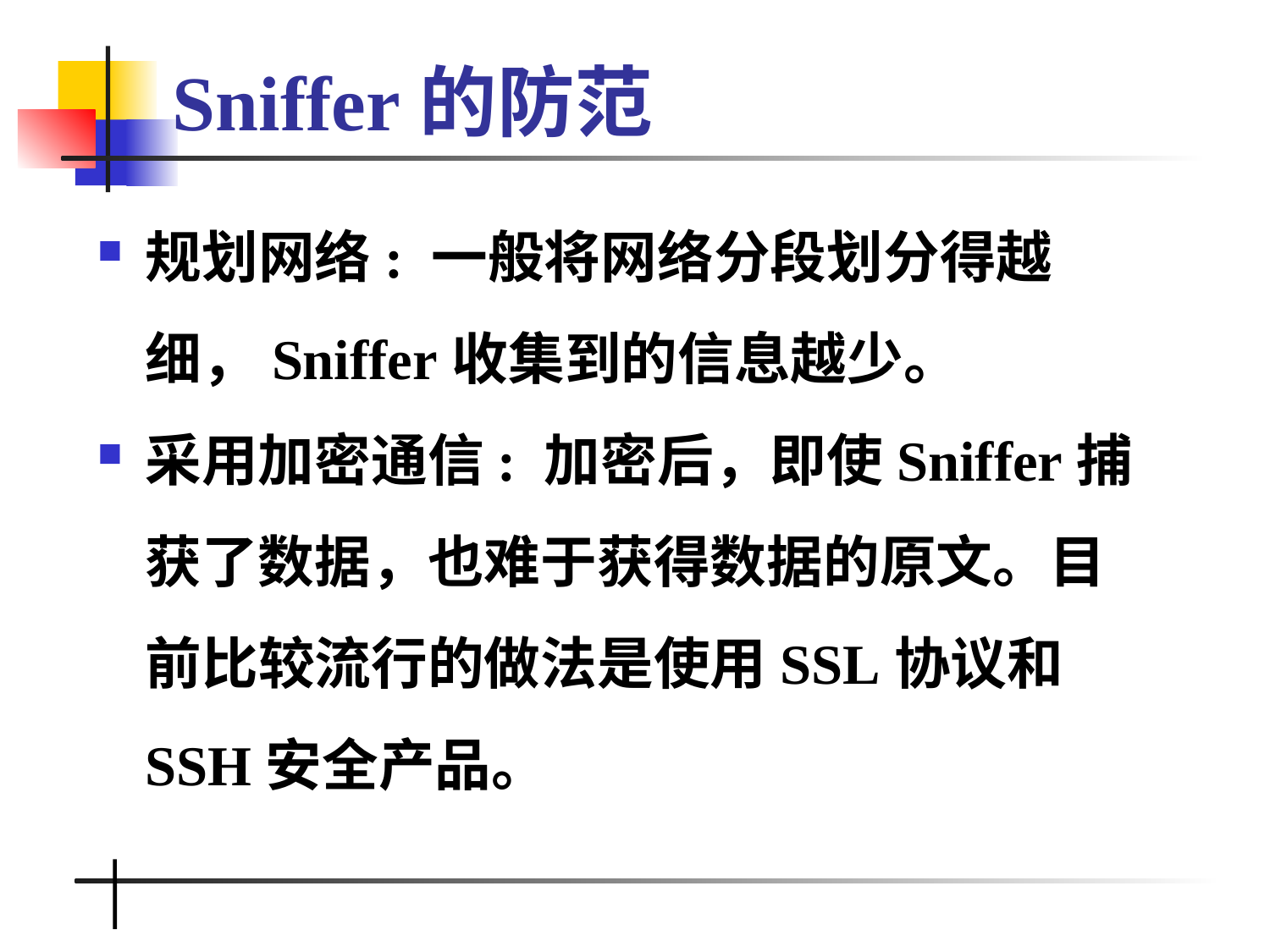

# Sniffer的防范
规划网络: 一般将网络分段划分得越细，Sniffer收集到的信息越少。
采用加密通信: 加密后，即使Sniffer捕获了数据，也难于获得数据的原文。目前比较流行的做法是使用SSL协议和SSH安全产品。